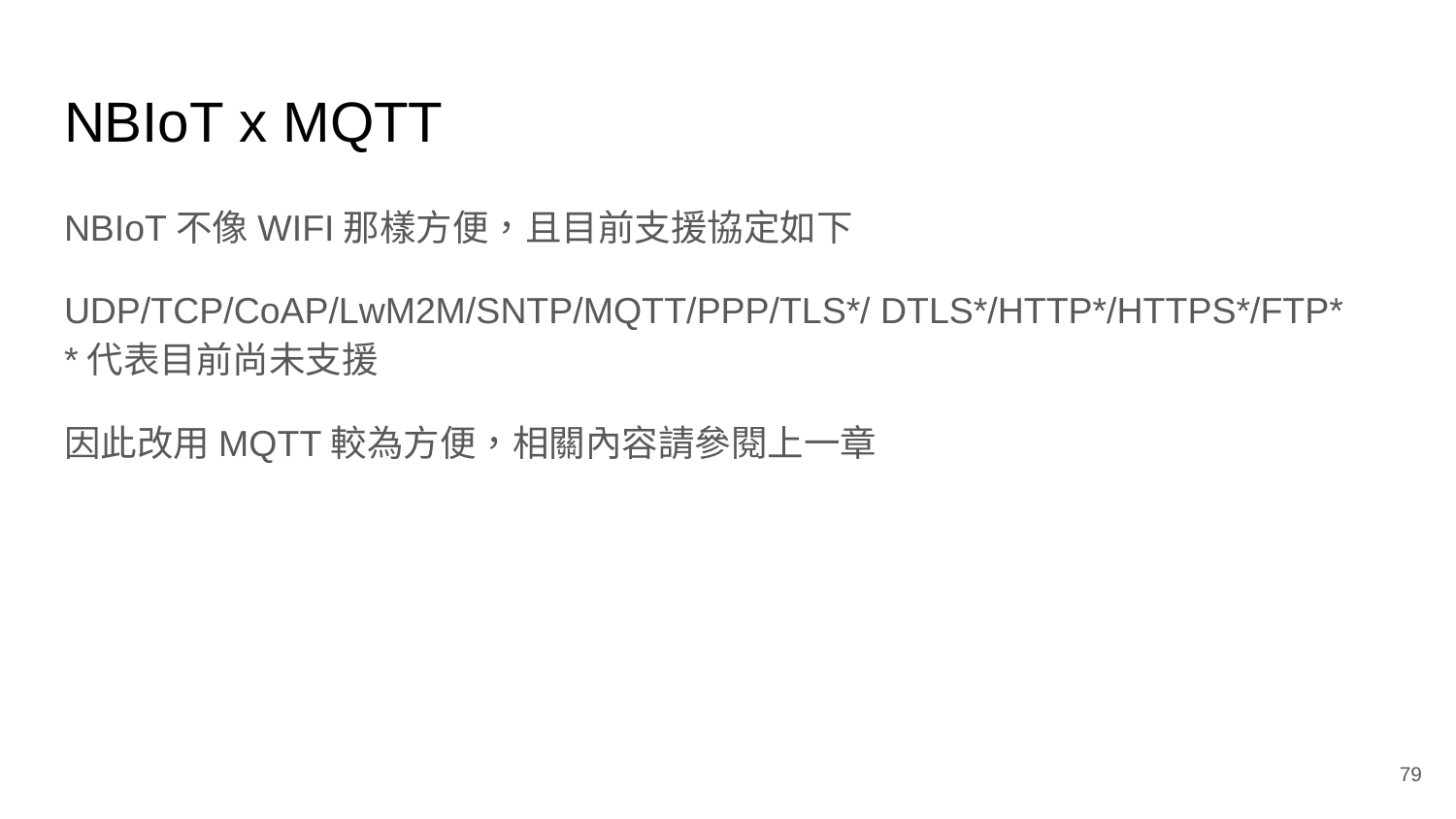

# NBIoT x MQTT
NBIoT不像WIFI那樣方便，且目前支援協定如下
UDP/TCP/CoAP/LwM2M/SNTP/MQTT/PPP/TLS*/ DTLS*/HTTP*/HTTPS*/FTP*
*代表目前尚未支援
因此改用MQTT較為方便，相關內容請參閱上一章
79